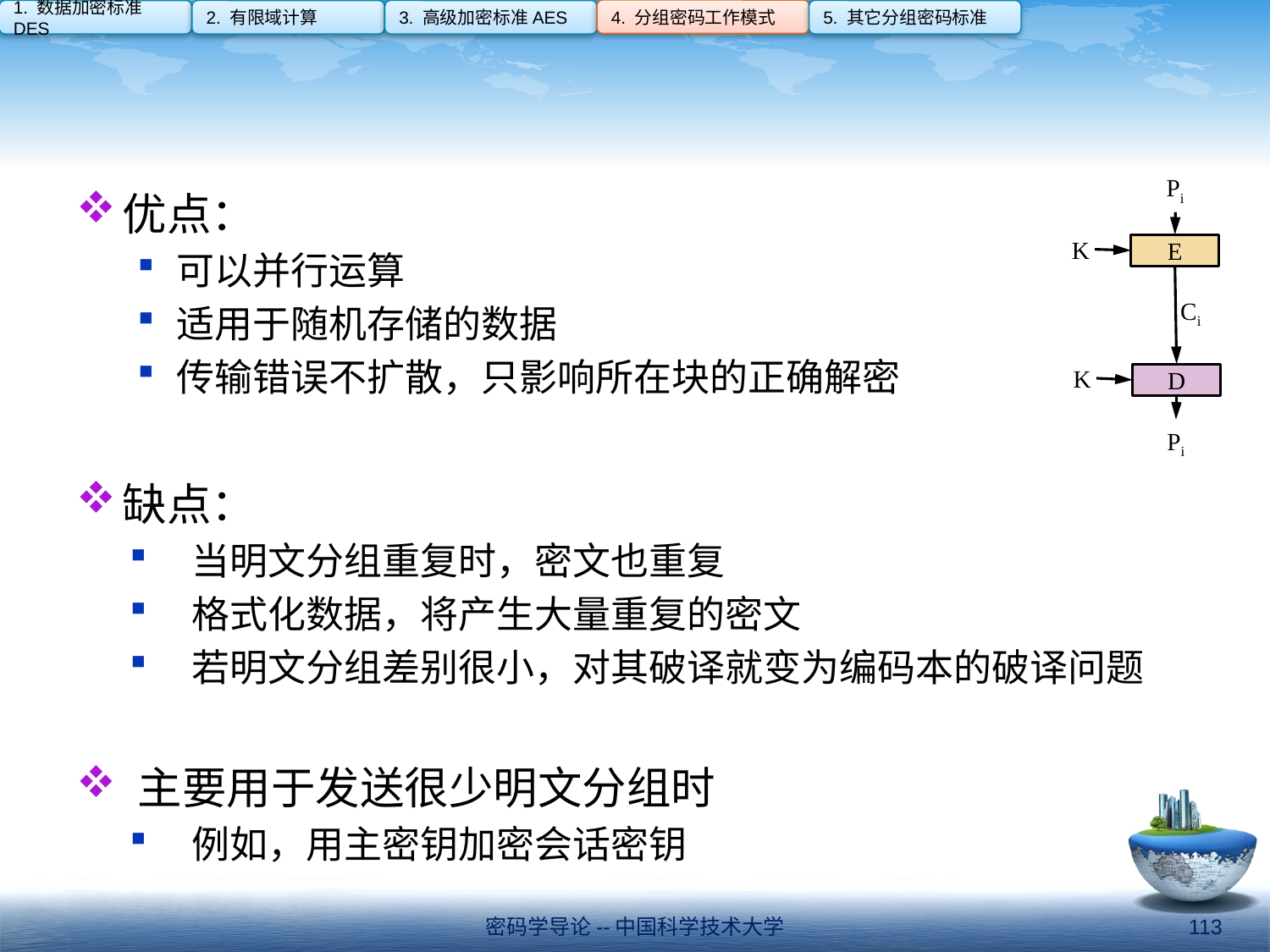

4. 分组密码工作模式
1. 数据加密标准DES
2. 有限域计算
3. 高级加密标准AES
5. 其它分组密码标准
#
Pi
K
E
Ci
K
D
Pi
优点：
可以并行运算
适用于随机存储的数据
传输错误不扩散，只影响所在块的正确解密

缺点：
当明文分组重复时，密文也重复
格式化数据，将产生大量重复的密文
若明文分组差别很小，对其破译就变为编码本的破译问题

主要用于发送很少明文分组时
例如，用主密钥加密会话密钥
密码学导论--中国科学技术大学
113